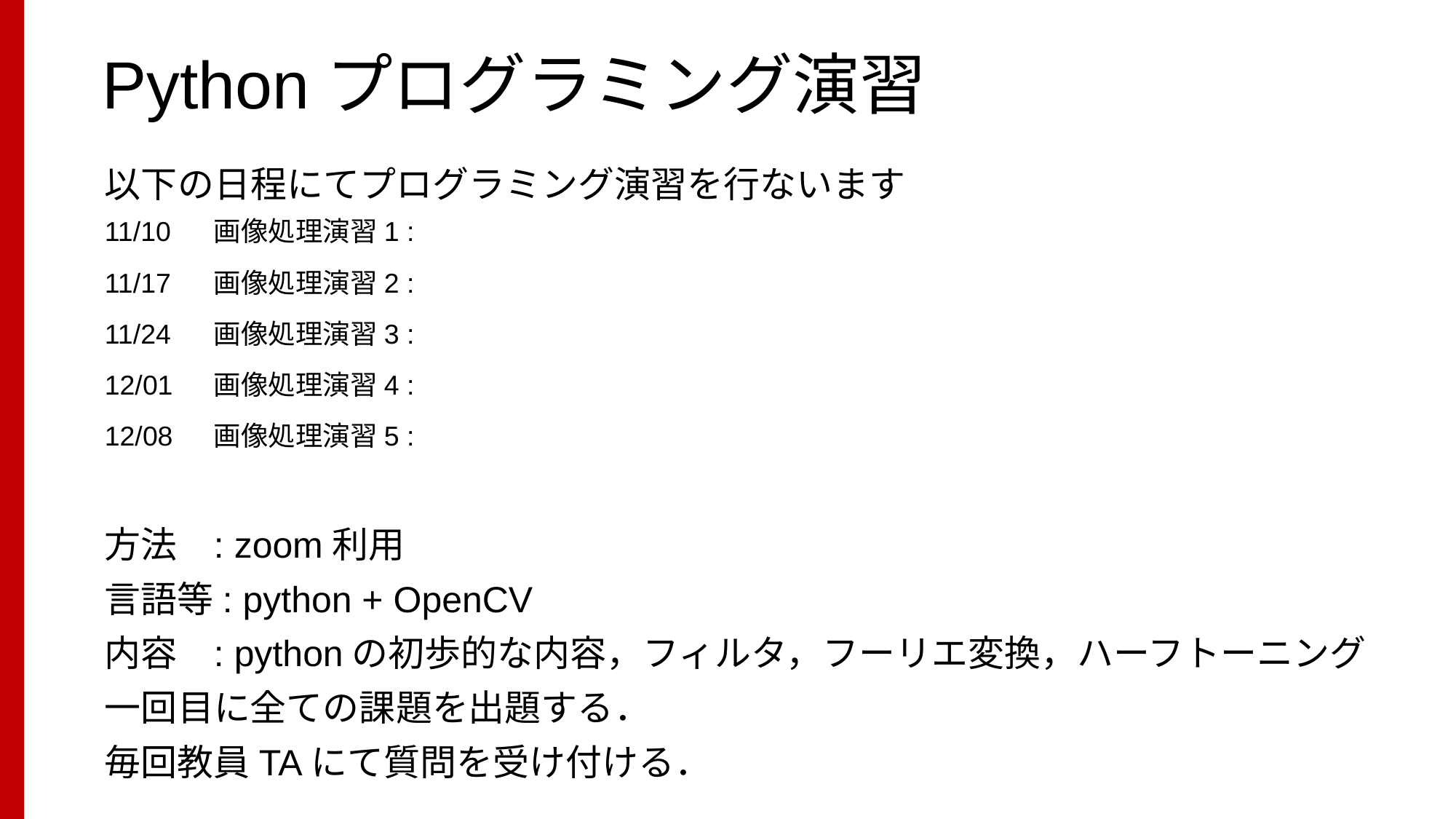

# Pythonプログラミング演習
以下の日程にてプログラミング演習を行ないます
11/10	画像処理演習1 :
11/17	画像処理演習2 :
11/24	画像処理演習3 :
12/01	画像処理演習4 :
12/08	画像処理演習5 :

方法 	: zoom利用
言語等: python + OpenCV
内容 	: pythonの初歩的な内容，フィルタ，フーリエ変換，ハーフトーニング
一回目に全ての課題を出題する．
毎回教員TAにて質問を受け付ける．